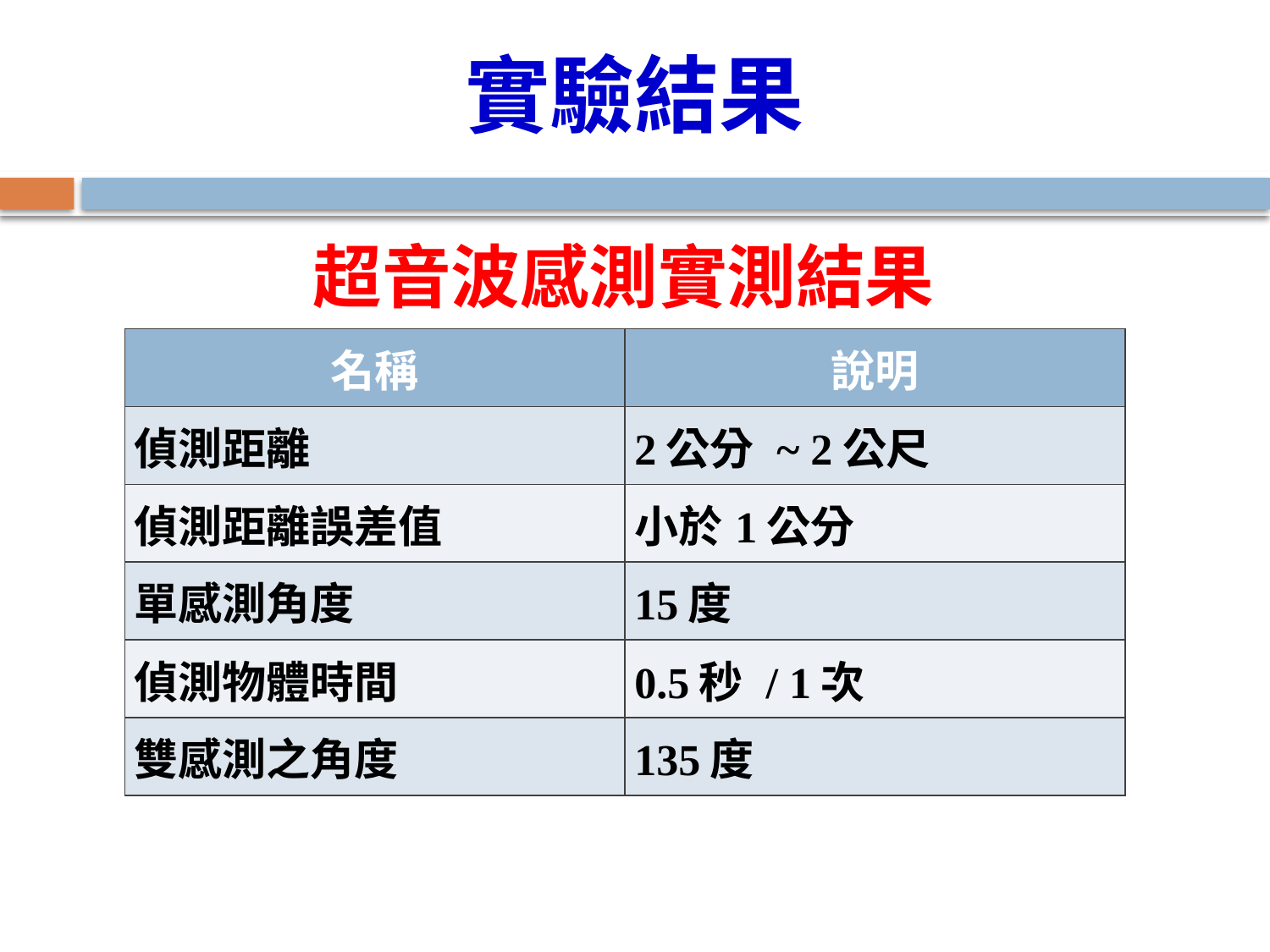

實驗結果
超音波感測實測結果
| 名稱 | 說明 |
| --- | --- |
| 偵測距離 | 2公分 ~ 2公尺 |
| 偵測距離誤差值 | 小於1公分 |
| 單感測角度 | 15度 |
| 偵測物體時間 | 0.5秒 / 1次 |
| 雙感測之角度 | 135度 |